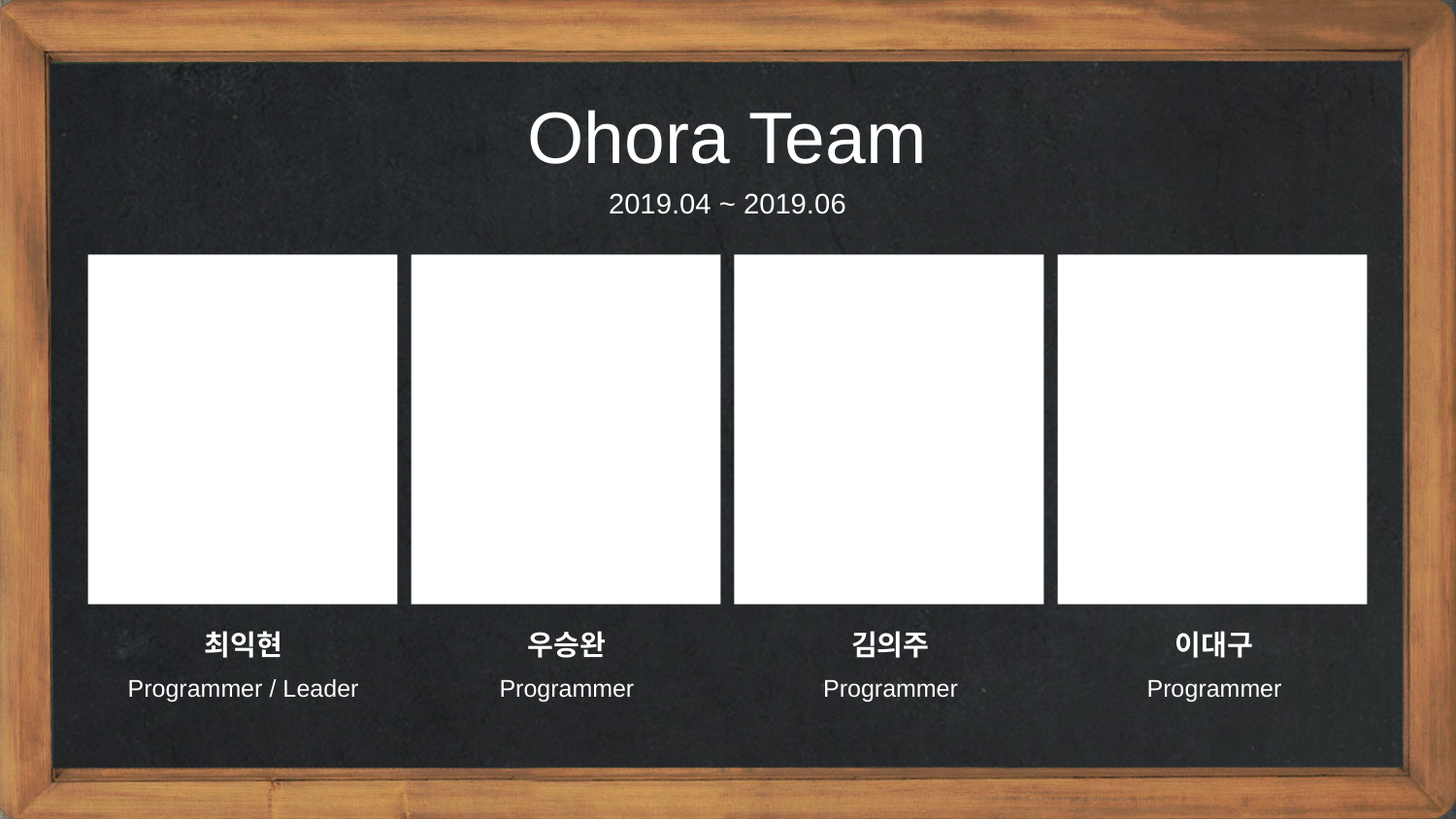

Ohora Team
2019.04 ~ 2019.06

최익현
Programmer / Leader
우승완
Programmer
김의주
Programmer
이대구
Programmer